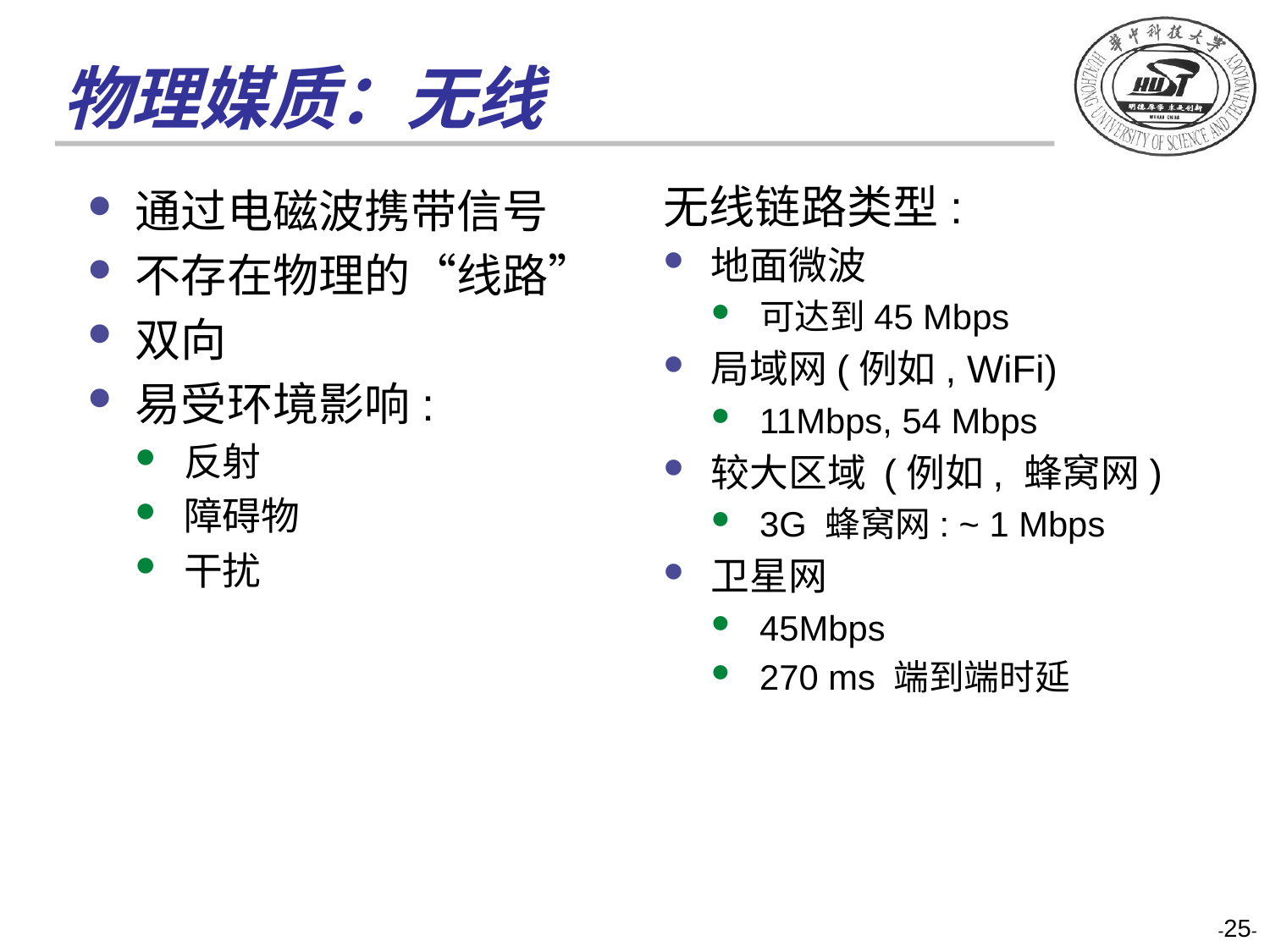

# 物理媒质：无线
无线链路类型:
地面微波
可达到45 Mbps
局域网(例如, WiFi)
11Mbps, 54 Mbps
较大区域 (例如, 蜂窝网)
3G 蜂窝网: ~ 1 Mbps
卫星网
45Mbps
270 ms 端到端时延
通过电磁波携带信号
不存在物理的“线路”
双向
易受环境影响:
反射
障碍物
干扰
-25-